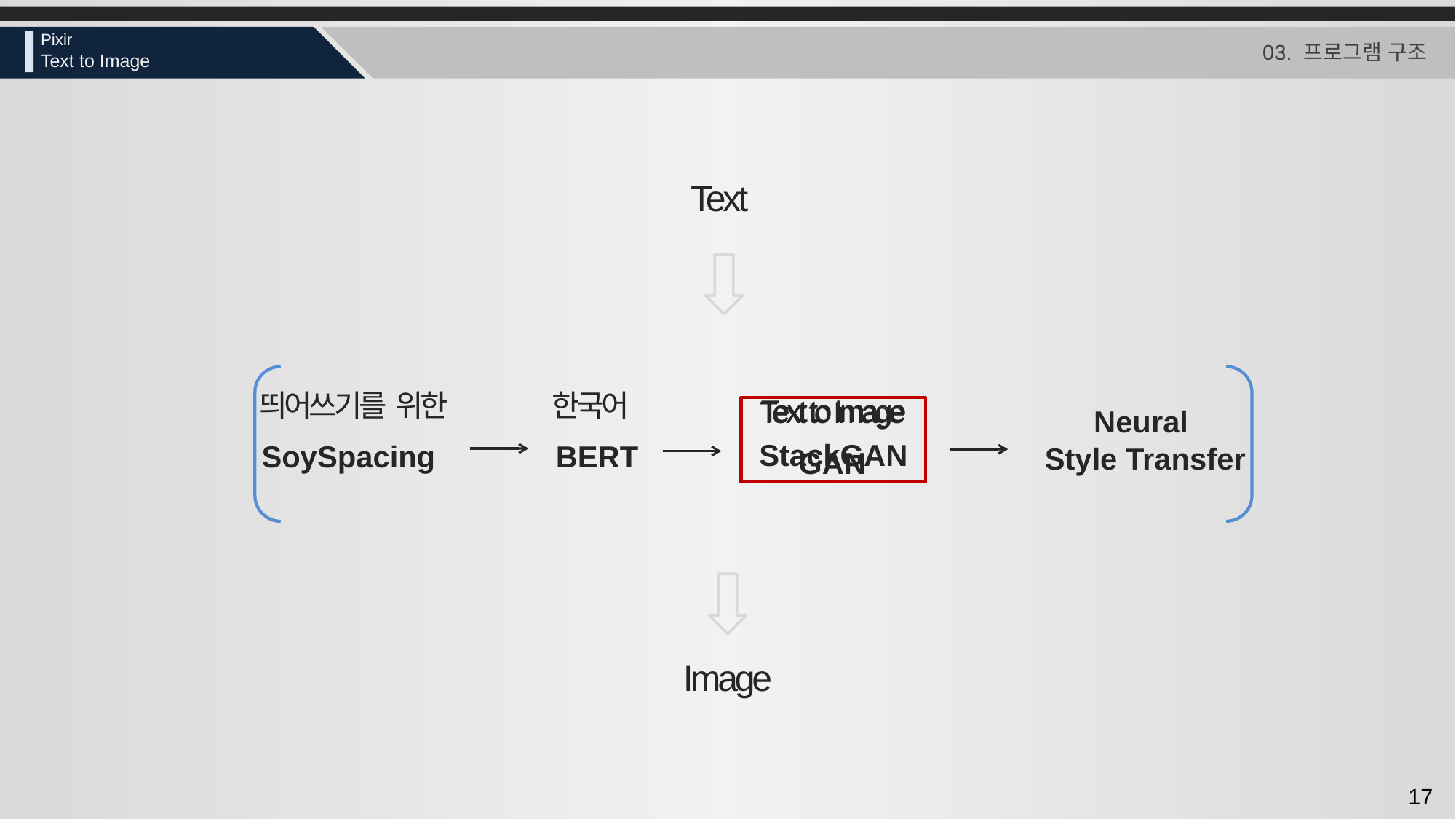

# 03. 프로그램 구조
Text

한국어
띄어쓰기를 위한
Text to Image
StackGAN
Text to Image
GAN
Neural
Style Transfer

BERT
SoySpacing

Image